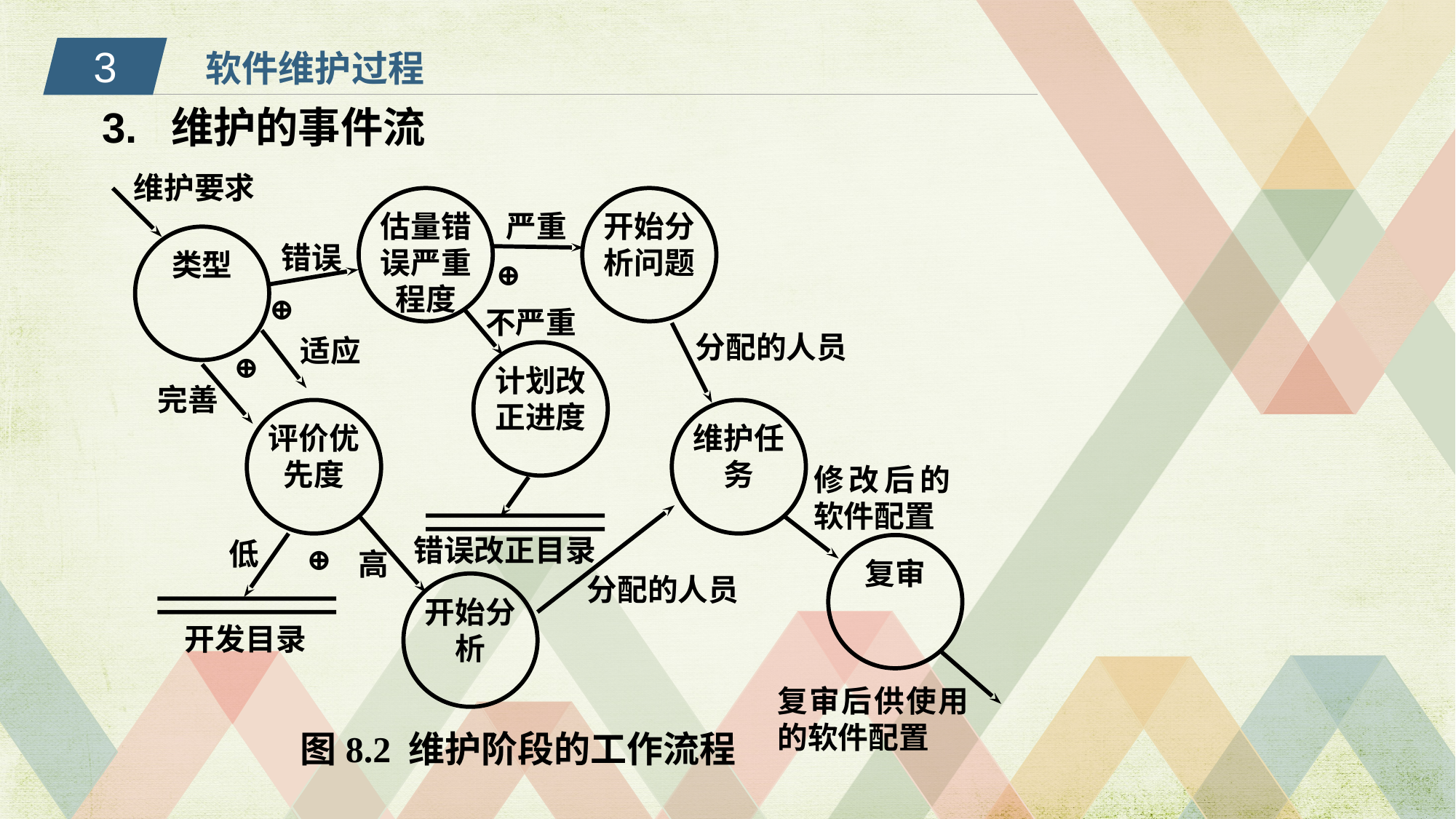

3

软件维护过程
3.  维护的事件流

维护要求

估量错误严重程度
开始分析问题
严重
类型
错误

⊕

⊕
不严重

分配的人员

适应
计划改正进度
⊕

完善
评价优先度
维护任务
修改后的软件配置

错误改正目录

低
复审
⊕
高
分配的人员
开始分析

开发目录

复审后供使用的软件配置
图8.2 维护阶段的工作流程